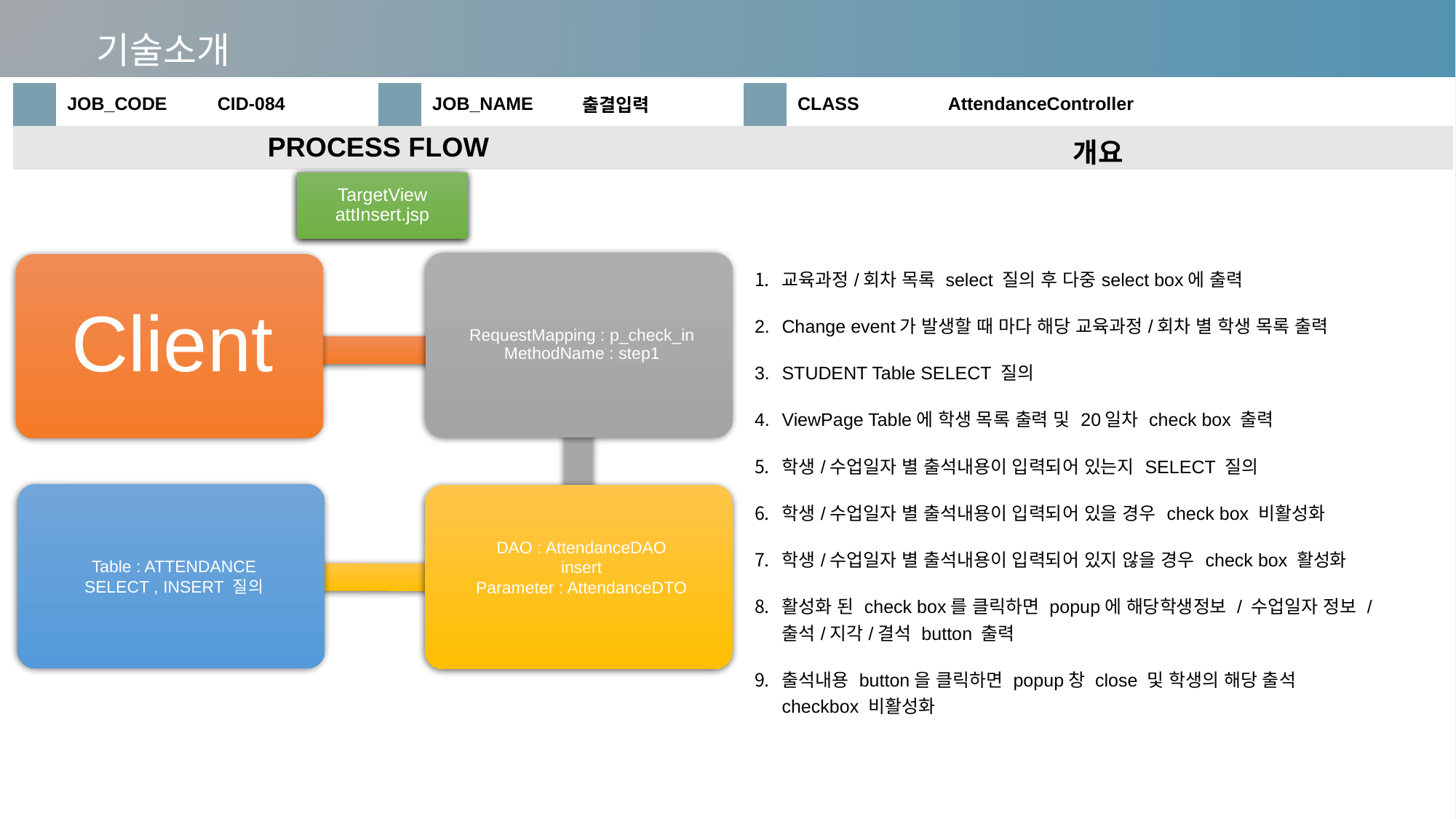

기술소개

|  | JOB\_CODE | CID-084 |  | JOB\_NAME | 출결입력 |  | CLASS | AttendanceController |
| --- | --- | --- | --- | --- | --- | --- | --- | --- |
| PROCESS FLOW |  |  |  |  |  | 개요 |  |  |
|  |  |  |  |  |  | 교육과정/회차 목록 select 질의 후 다중select box에 출력 Change event가 발생할 때 마다 해당 교육과정/회차 별 학생 목록 출력 STUDENT Table SELECT 질의 ViewPage Table에 학생 목록 출력 및 20일차 check box 출력 학생/수업일자 별 출석내용이 입력되어 있는지 SELECT 질의 학생/수업일자 별 출석내용이 입력되어 있을 경우 check box 비활성화 학생/수업일자 별 출석내용이 입력되어 있지 않을 경우 check box 활성화 활성화 된 check box를 클릭하면 popup에 해당학생정보 / 수업일자 정보 / 출석/지각/결석 button 출력 출석내용 button을 클릭하면 popup창 close 및 학생의 해당 출석 checkbox 비활성화 |  |  |

TargetView
attInsert.jsp
Client
RequestMapping : p_check_in
MethodName : step1
DAO : AttendanceDAO
insert
Parameter : AttendanceDTO
Table : ATTENDANCE
SELECT , INSERT 질의